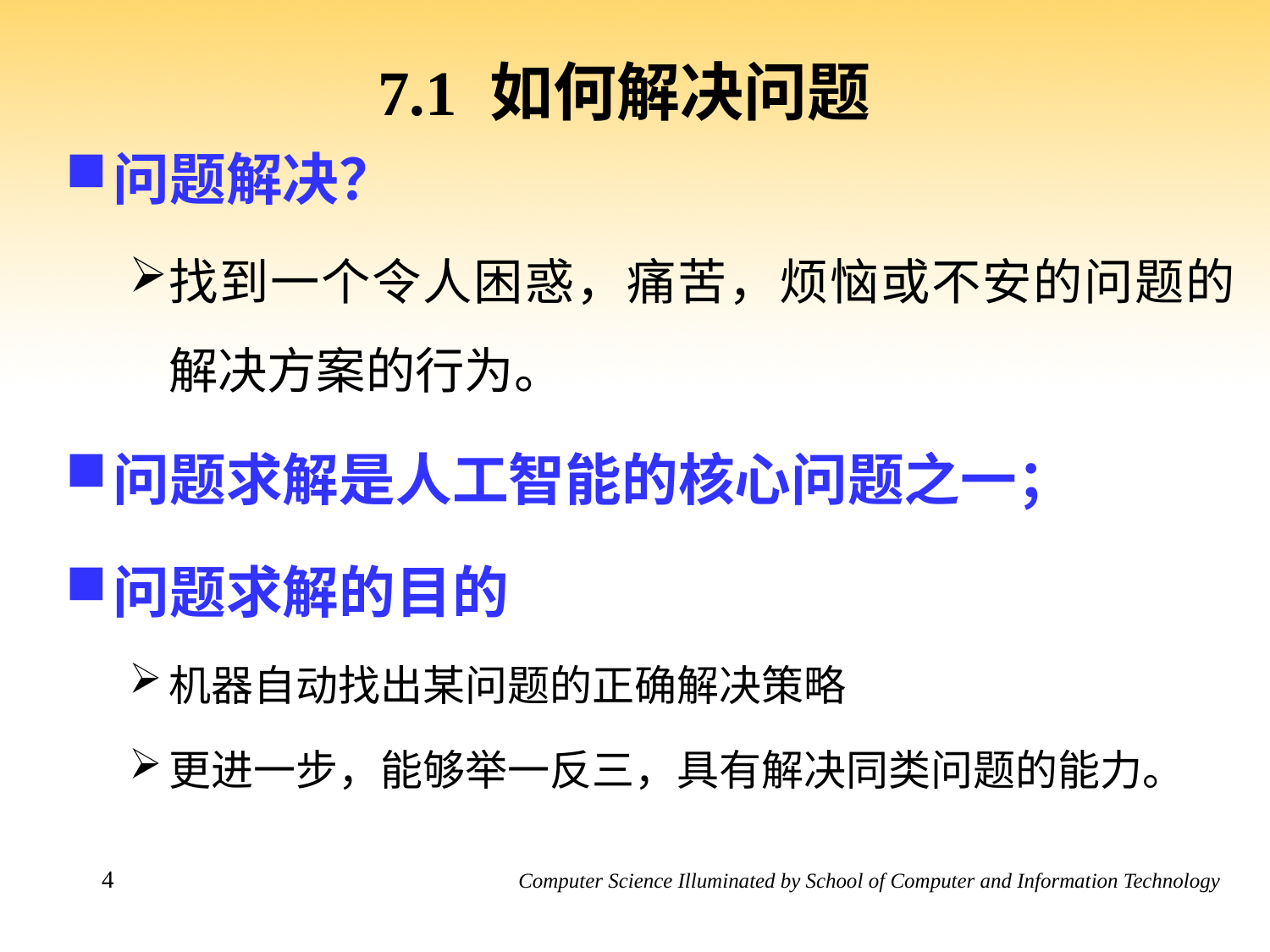

# 7.1 如何解决问题
问题解决？
找到一个令人困惑，痛苦，烦恼或不安的问题的解决方案的行为。
问题求解是人工智能的核心问题之一；
问题求解的目的
机器自动找出某问题的正确解决策略
更进一步，能够举一反三，具有解决同类问题的能力。
4